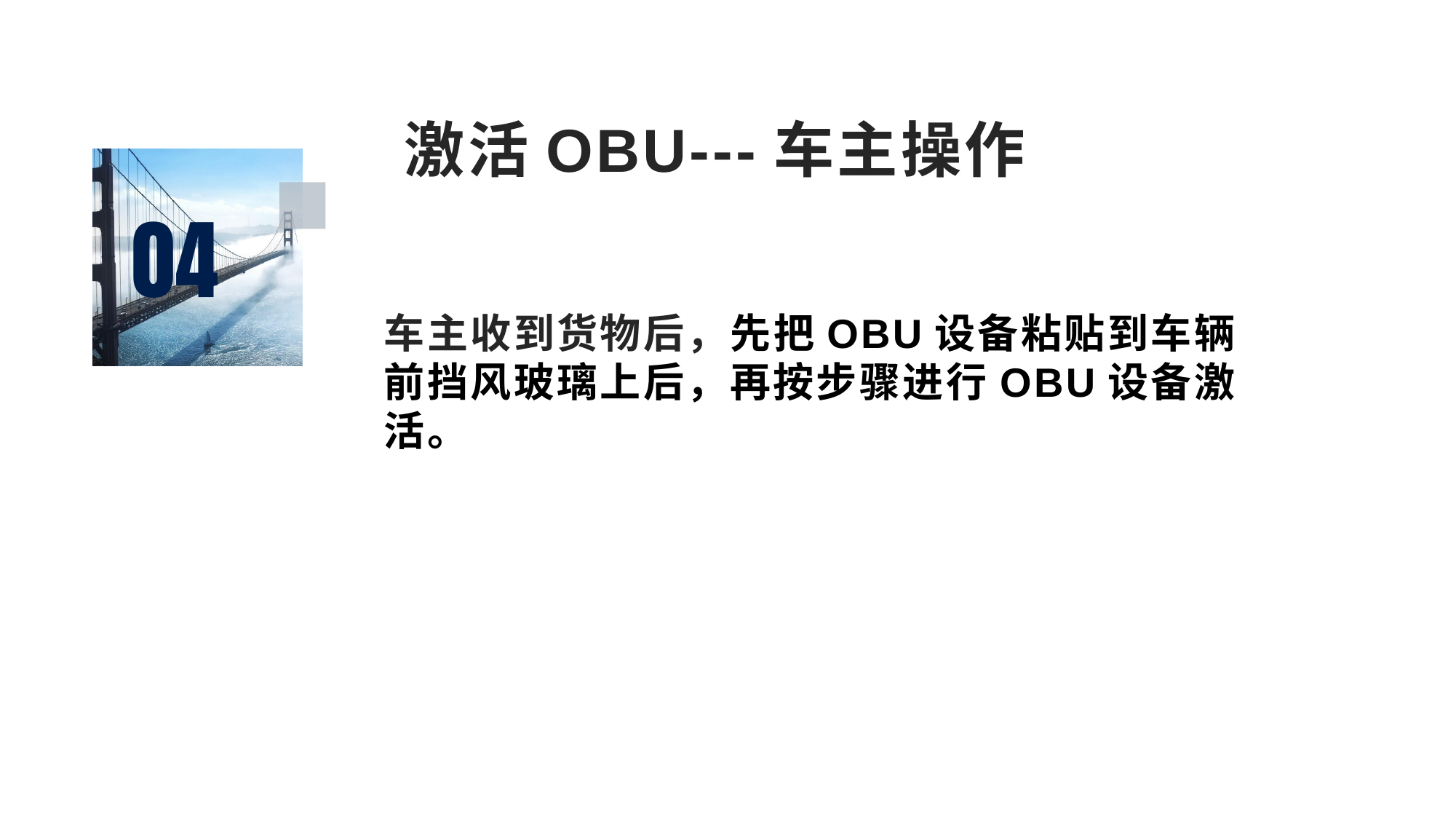

# 激活OBU---车主操作
04
车主收到货物后，先把OBU设备粘贴到车辆前挡风玻璃上后，再按步骤进行OBU设备激活。